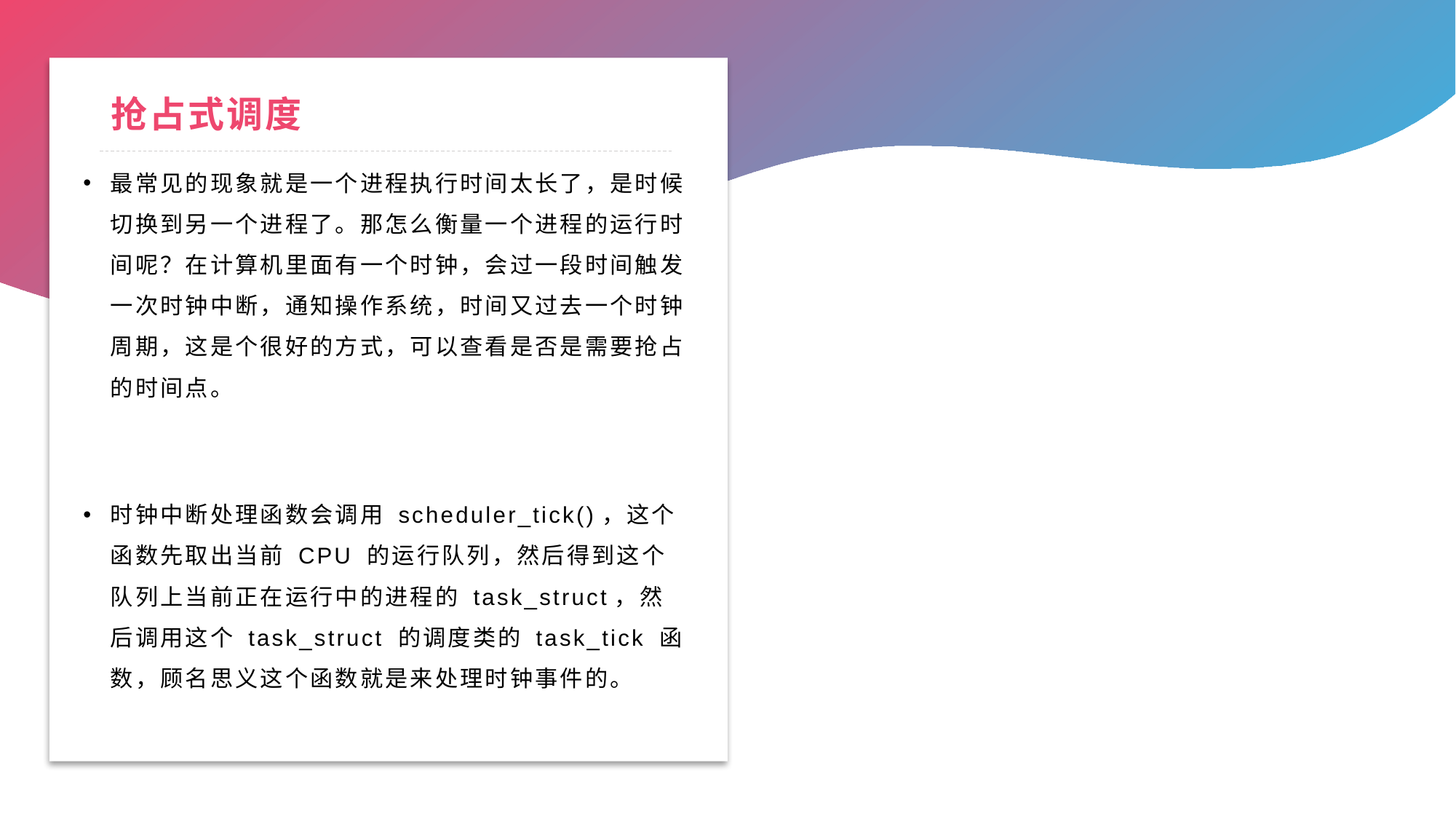

# 抢占式调度
最常见的现象就是一个进程执行时间太长了，是时候切换到另一个进程了。那怎么衡量一个进程的运行时间呢？在计算机里面有一个时钟，会过一段时间触发一次时钟中断，通知操作系统，时间又过去一个时钟周期，这是个很好的方式，可以查看是否是需要抢占的时间点。

时钟中断处理函数会调用 scheduler_tick()，这个函数先取出当前 CPU 的运行队列，然后得到这个队列上当前正在运行中的进程的 task_struct，然后调用这个 task_struct 的调度类的 task_tick 函数，顾名思义这个函数就是来处理时钟事件的。